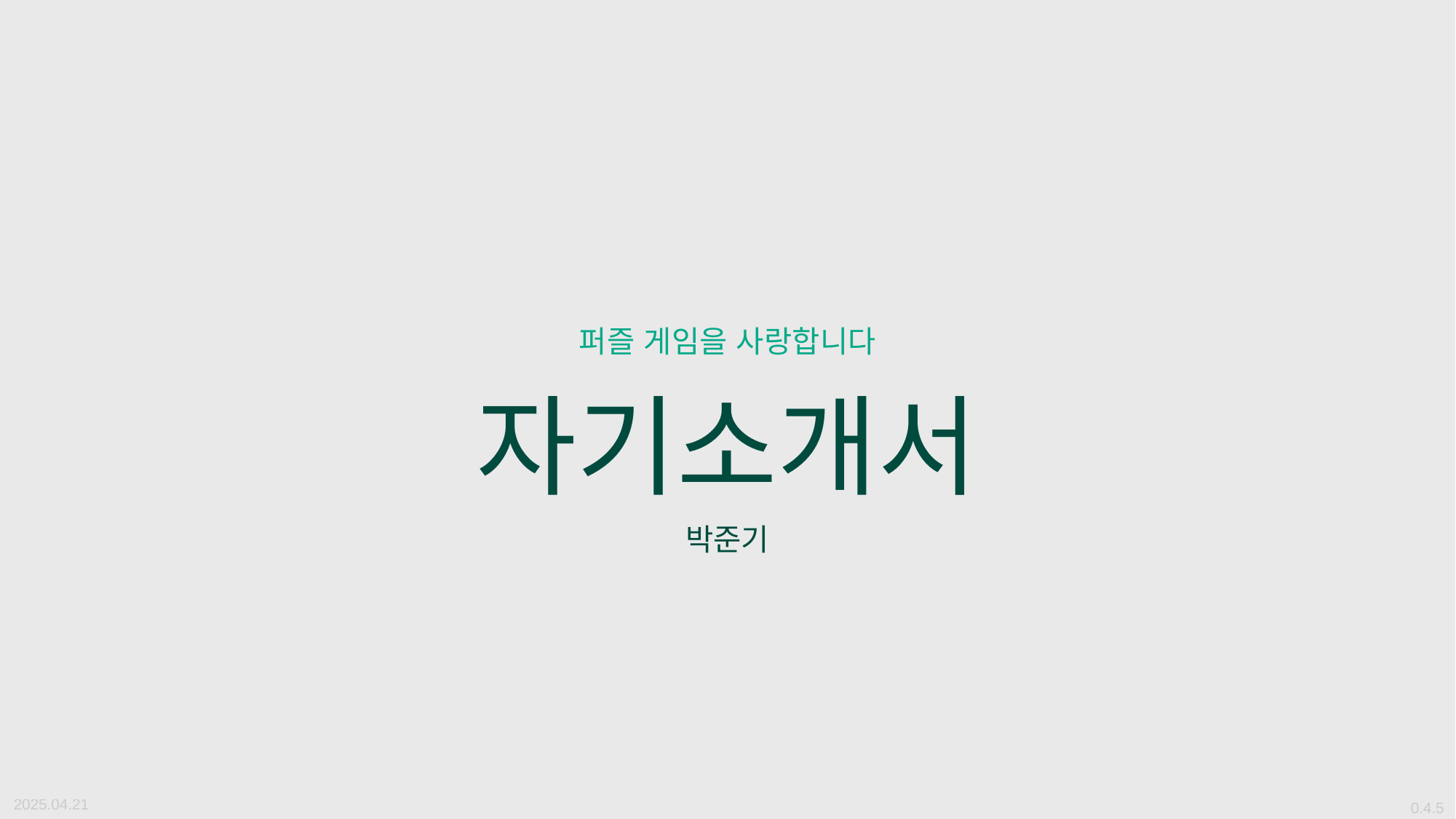

퍼즐 게임을 사랑합니다
자기소개서
박준기
2025.04.21
0.4.5